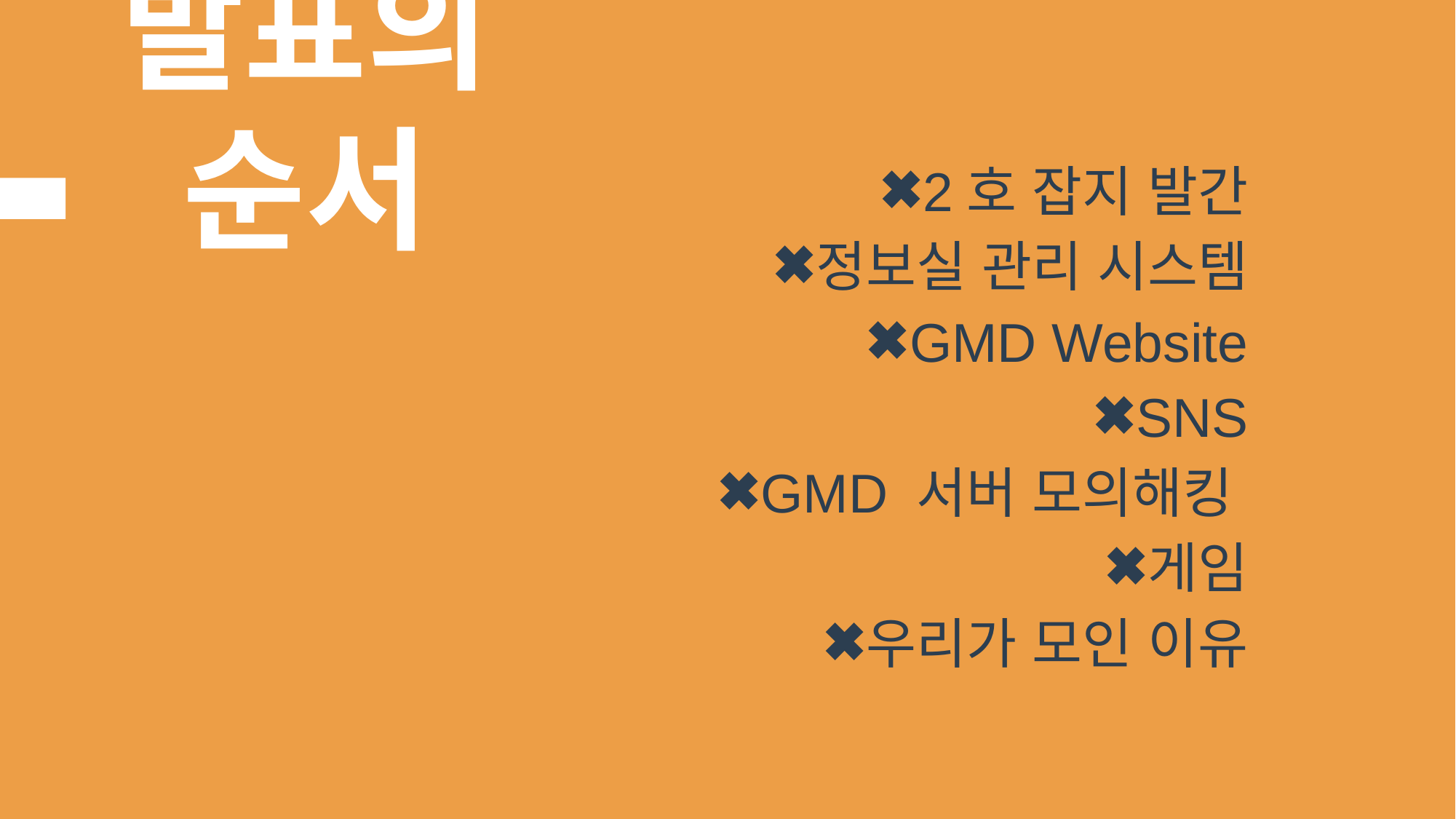

# 발표의 순서
2호 잡지 발간
정보실 관리 시스템
GMD Website
SNS
GMD 서버 모의해킹
게임
우리가 모인 이유